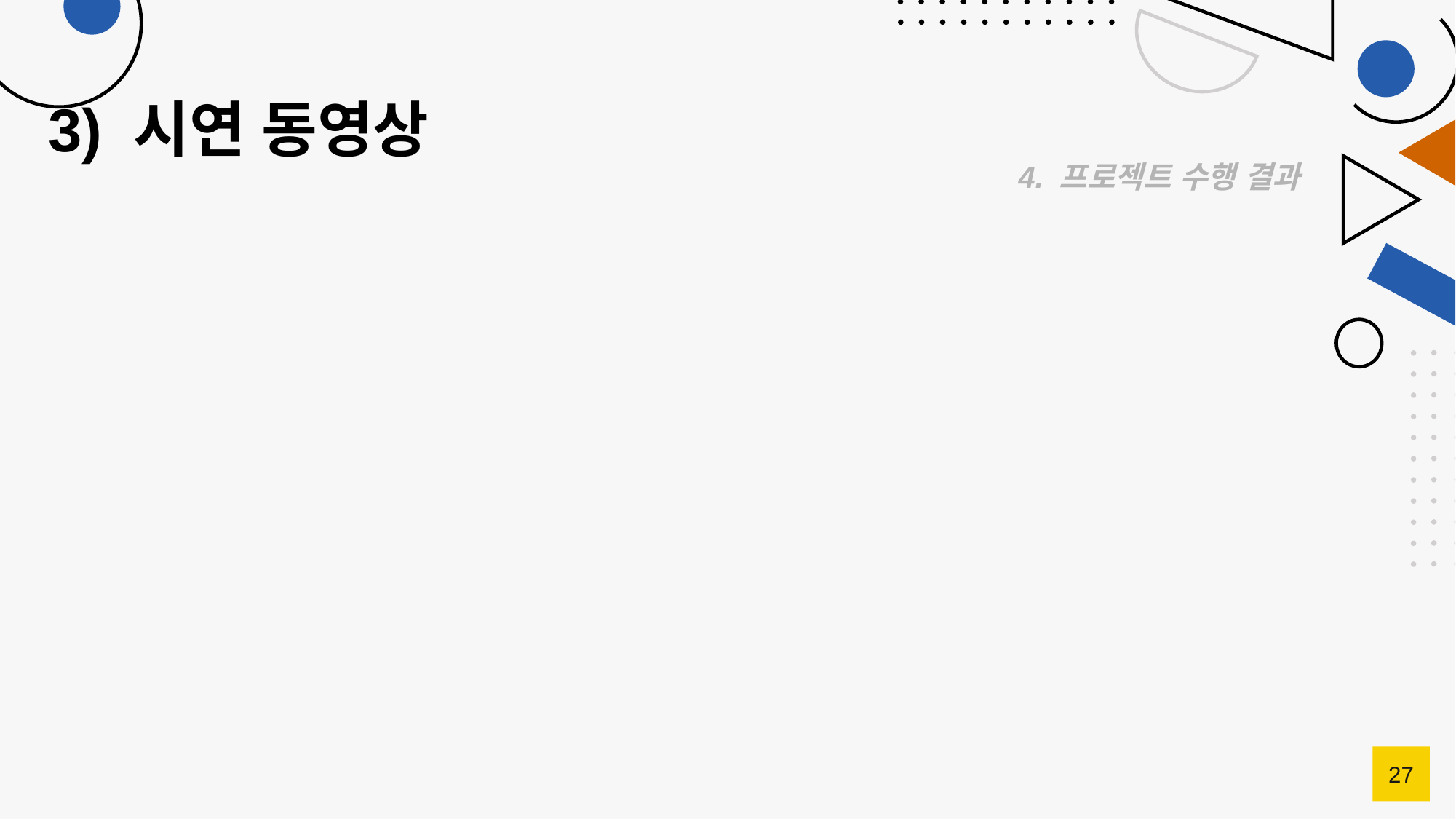

# 3) 시연 동영상
4. 프로젝트 수행 결과

27